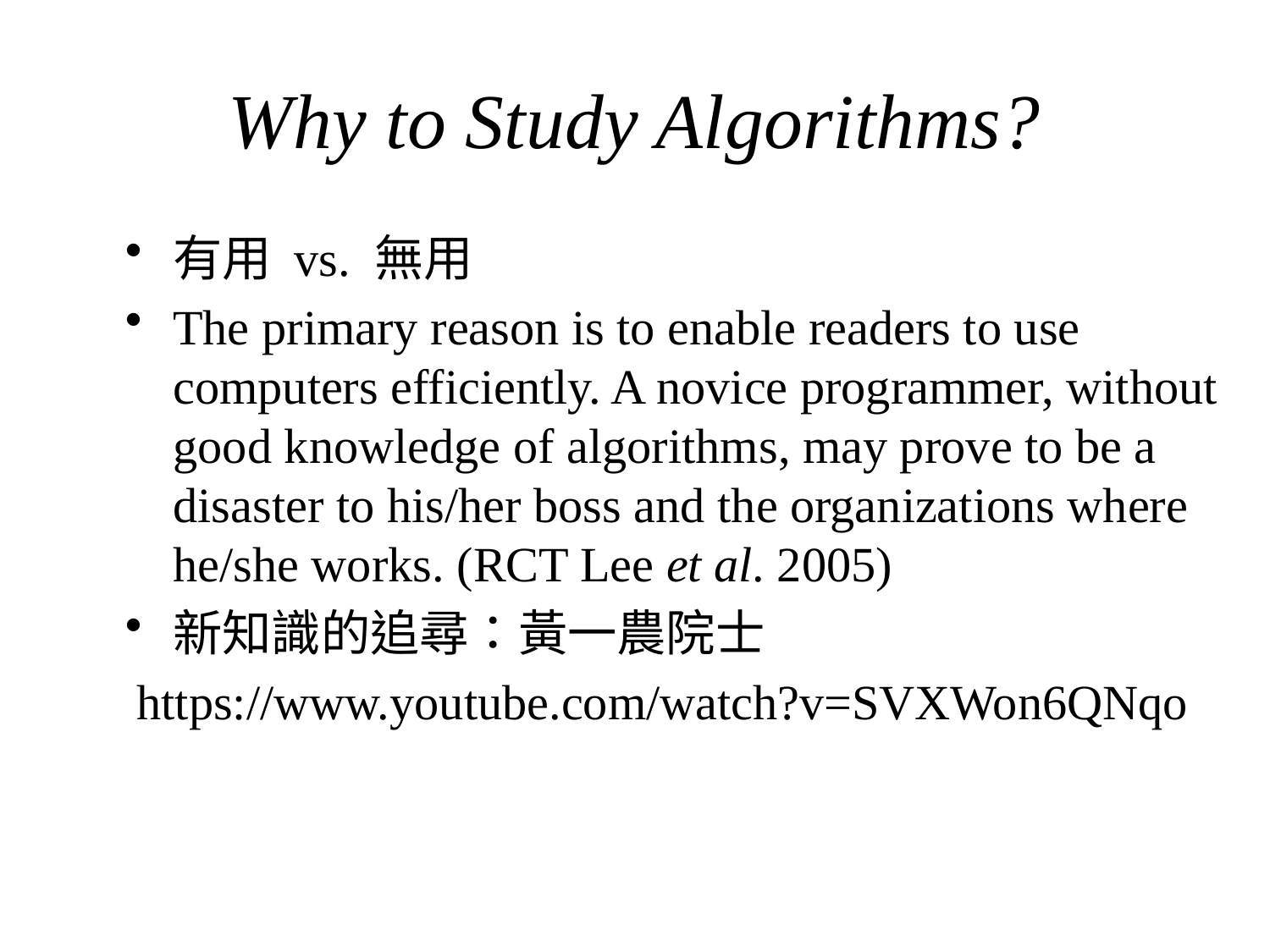

# Why to Study Algorithms?
有用 vs. 無用
The primary reason is to enable readers to use computers efficiently. A novice programmer, without good knowledge of algorithms, may prove to be a disaster to his/her boss and the organizations where he/she works. (RCT Lee et al. 2005)
新知識的追尋：黃一農院士
https://www.youtube.com/watch?v=SVXWon6QNqo